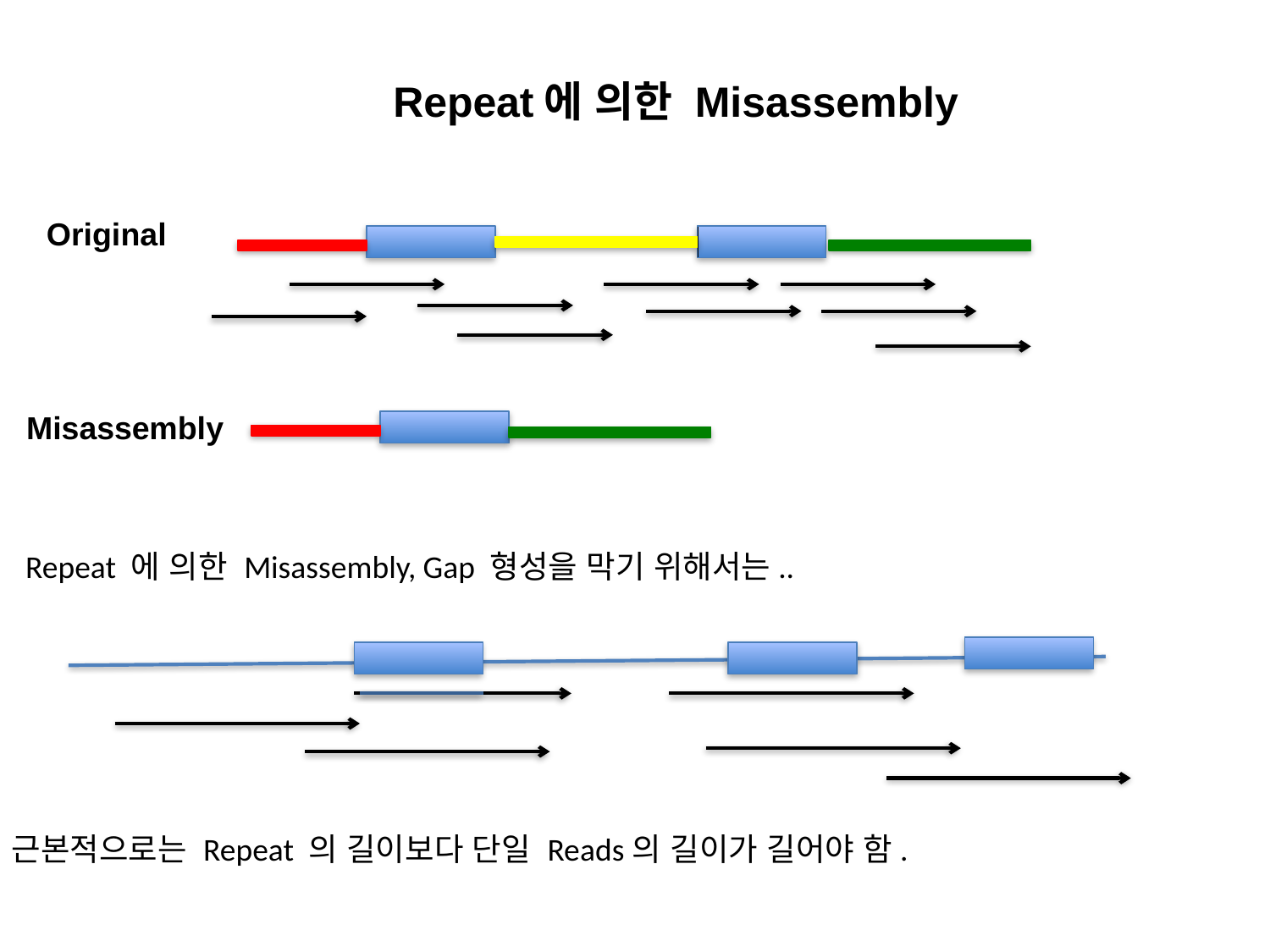

Repeat에 의한 Misassembly
Original

Misassembly

Repeat 에 의한 Misassembly, Gap 형성을 막기 위해서는..

근본적으로는 Repeat 의 길이보다 단일 Reads의 길이가 길어야 함.